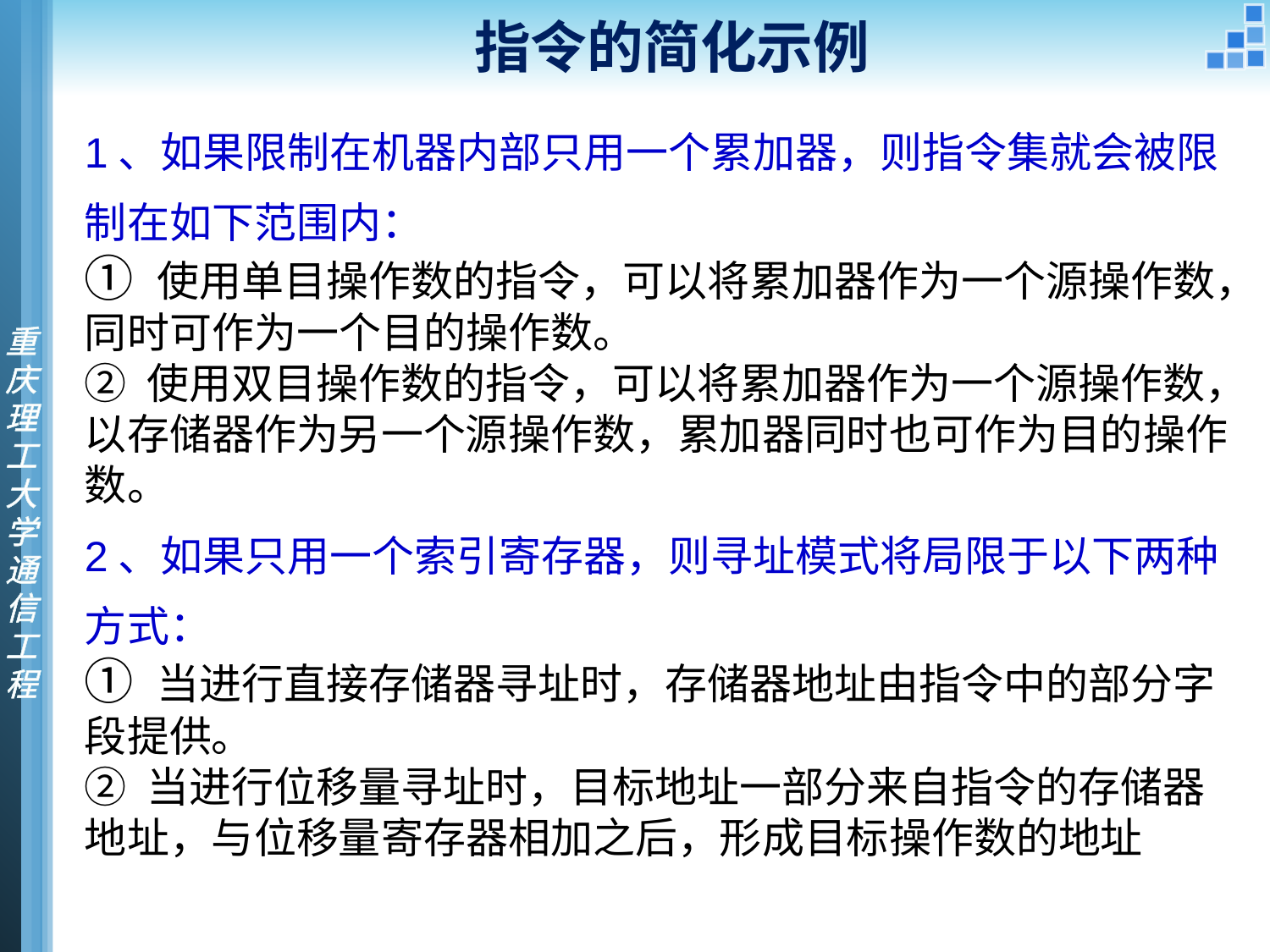

# 指令的简化示例
1、如果限制在机器内部只用一个累加器，则指令集就会被限制在如下范围内：
① 使用单目操作数的指令，可以将累加器作为一个源操作数，同时可作为一个目的操作数。
② 使用双目操作数的指令，可以将累加器作为一个源操作数，以存储器作为另一个源操作数，累加器同时也可作为目的操作数。
2、如果只用一个索引寄存器，则寻址模式将局限于以下两种方式：
① 当进行直接存储器寻址时，存储器地址由指令中的部分字段提供。
② 当进行位移量寻址时，目标地址一部分来自指令的存储器地址，与位移量寄存器相加之后，形成目标操作数的地址